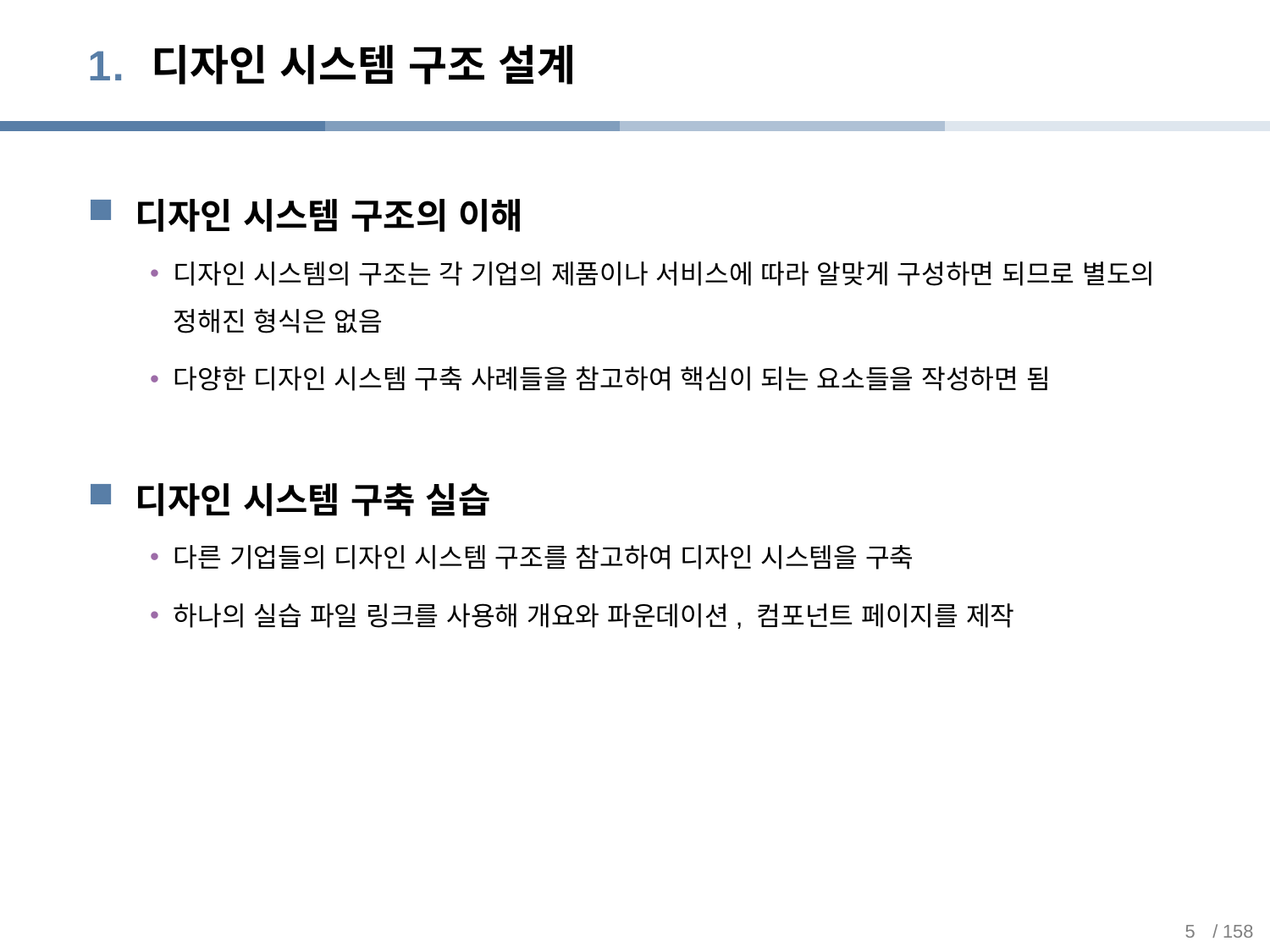

# 디자인 시스템 구조 설계
디자인 시스템 구조의 이해
디자인 시스템의 구조는 각 기업의 제품이나 서비스에 따라 알맞게 구성하면 되므로 별도의 정해진 형식은 없음
다양한 디자인 시스템 구축 사례들을 참고하여 핵심이 되는 요소들을 작성하면 됨

디자인 시스템 구축 실습
다른 기업들의 디자인 시스템 구조를 참고하여 디자인 시스템을 구축
하나의 실습 파일 링크를 사용해 개요와 파운데이션, 컴포넌트 페이지를 제작